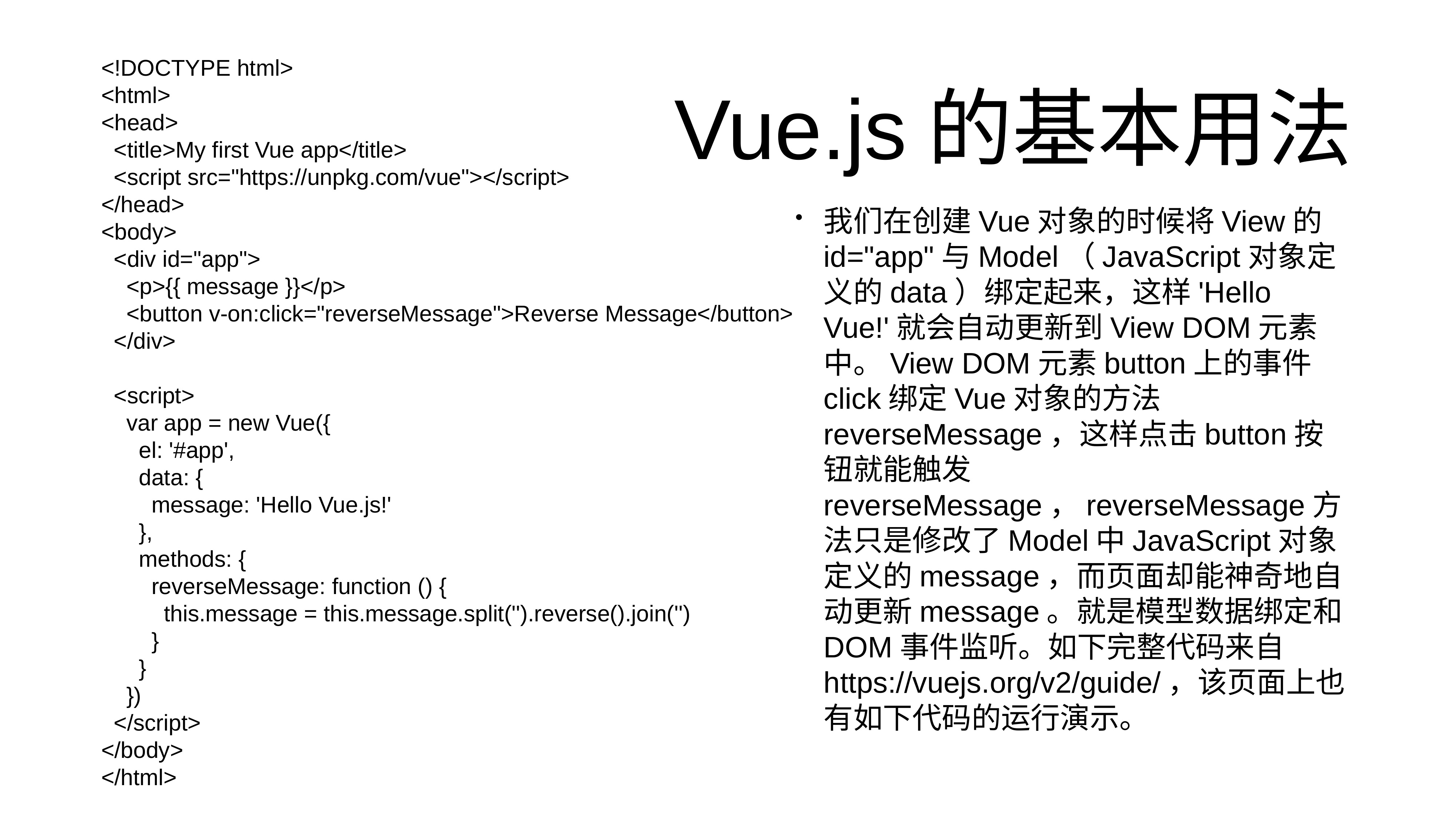

<!DOCTYPE html>
<html>
<head>
  <title>My first Vue app</title>
  <script src="https://unpkg.com/vue"></script>
</head>
<body>
  <div id="app">
    <p>{{ message }}</p>
    <button v-on:click="reverseMessage">Reverse Message</button>
  </div>

  <script>
    var app = new Vue({
      el: '#app',
      data: {
        message: 'Hello Vue.js!'
      },
      methods: {
        reverseMessage: function () {
          this.message = this.message.split('').reverse().join('')
        }
      }
    })
  </script>
</body>
</html>
# Vue.js的基本用法
我们在创建Vue对象的时候将View的id="app"与Model（JavaScript对象定义的data）绑定起来，这样'Hello Vue!'就会自动更新到View DOM元素中。View DOM元素button上的事件click绑定Vue对象的方法reverseMessage，这样点击button按钮就能触发reverseMessage，reverseMessage方法只是修改了Model中JavaScript对象定义的message，而页面却能神奇地自动更新message。就是模型数据绑定和DOM事件监听。如下完整代码来自https://vuejs.org/v2/guide/，该页面上也有如下代码的运行演示。